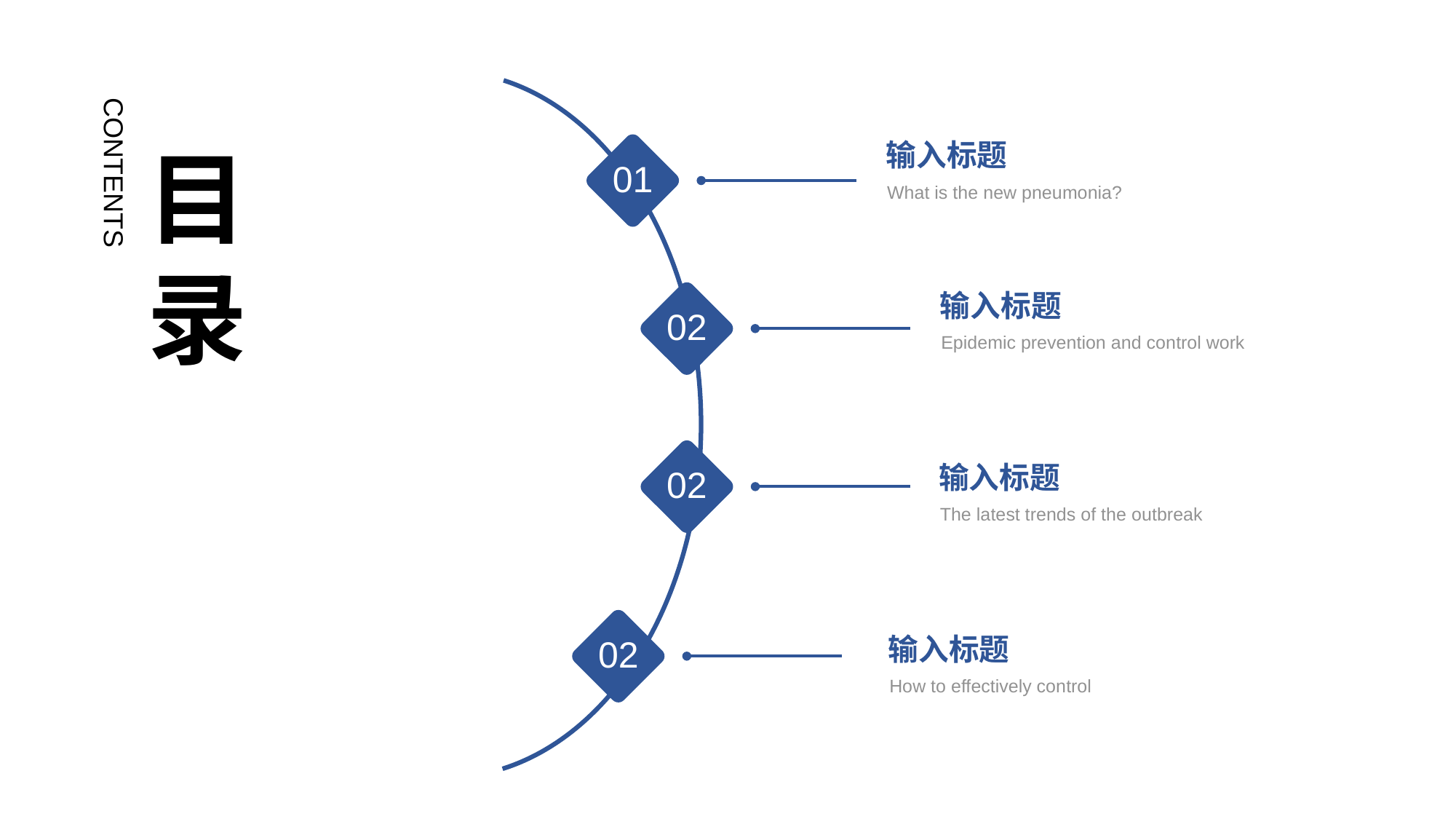

输入标题
What is the new pneumonia?
目
录

01
CONTENTS
输入标题
Epidemic prevention and control work

02

02
输入标题
The latest trends of the outbreak

02
输入标题
How to effectively control